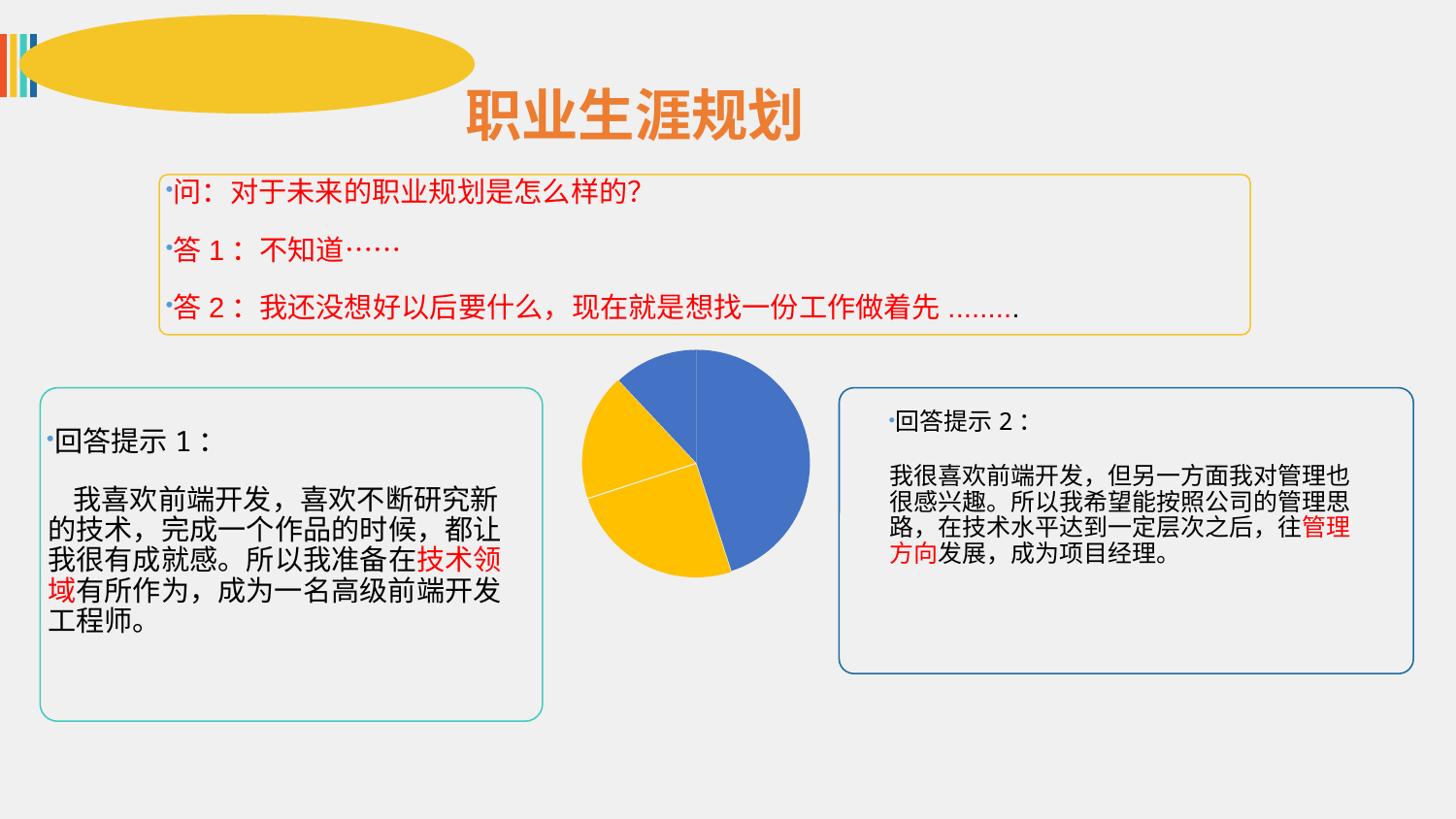

职业生涯规划

问：对于未来的职业规划是怎么样的？
答1：不知道……
答2：我还没想好以后要什么，现在就是想找一份工作做着先.........

### Chart

| Category | Sales |
|---|---|
| 1st Qtr | 45.0 |
| 2nd Qtr | 25.0 |
| 3rd Qtr | 18.0 |
| 4th Qtr | 12.0 |
回答提示1：
   我喜欢前端开发，喜欢不断研究新的技术，完成一个作品的时候，都让我很有成就感。所以我准备在技术领域有所作为，成为一名高级前端开发工程师。

回答提示2：
我很喜欢前端开发，但另一方面我对管理也很感兴趣。所以我希望能按照公司的管理思路，在技术水平达到一定层次之后，往管理方向发展，成为项目经理。